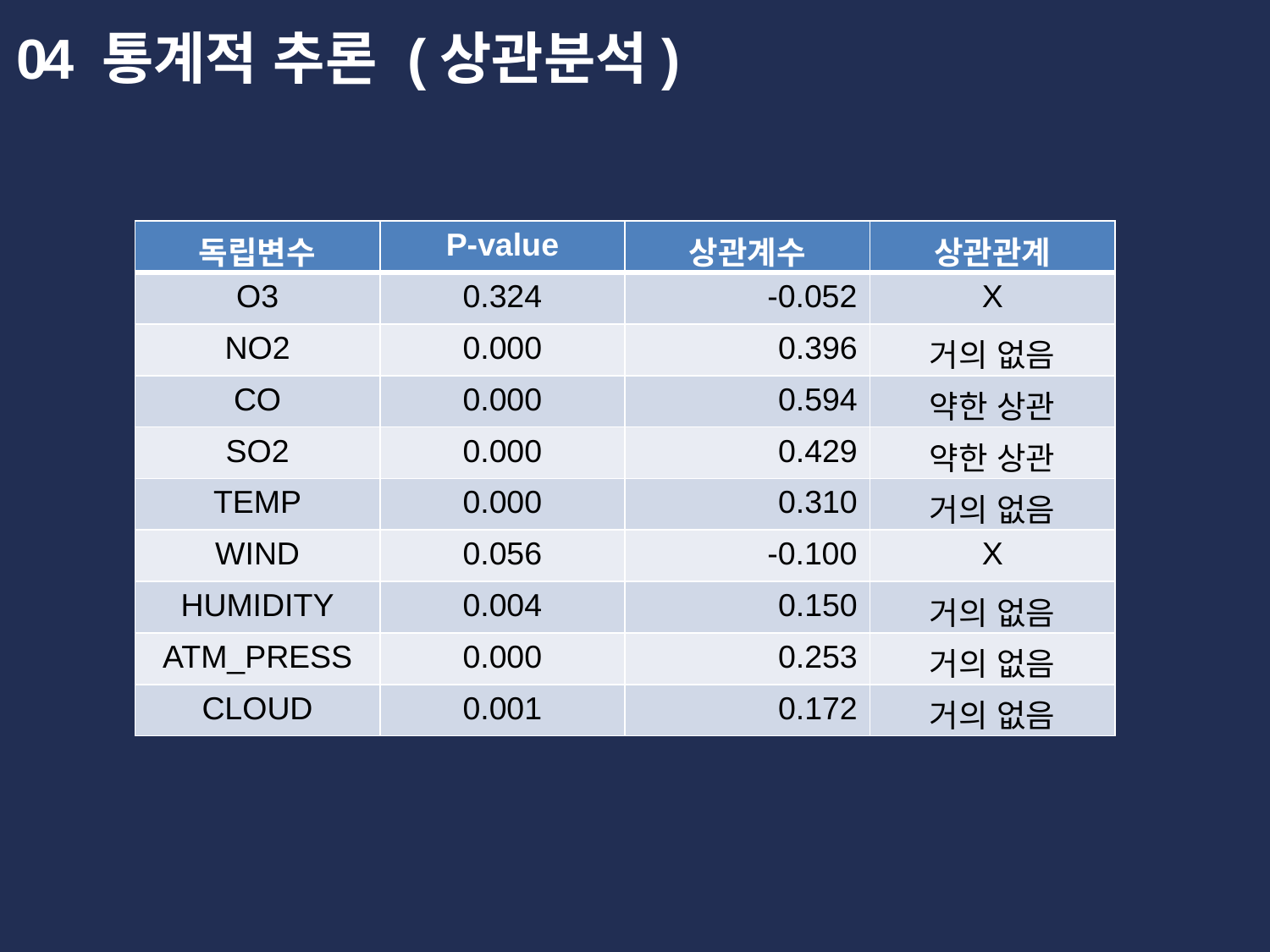

04
통계적 추론 (상관분석)
| 독립변수 | P-value | 상관계수 | 상관관계 |
| --- | --- | --- | --- |
| O3 | 0.324 | -0.052 | X |
| NO2 | 0.000 | 0.396 | 거의 없음 |
| CO | 0.000 | 0.594 | 약한 상관 |
| SO2 | 0.000 | 0.429 | 약한 상관 |
| TEMP | 0.000 | 0.310 | 거의 없음 |
| WIND | 0.056 | -0.100 | X |
| HUMIDITY | 0.004 | 0.150 | 거의 없음 |
| ATM\_PRESS | 0.000 | 0.253 | 거의 없음 |
| CLOUD | 0.001 | 0.172 | 거의 없음 |